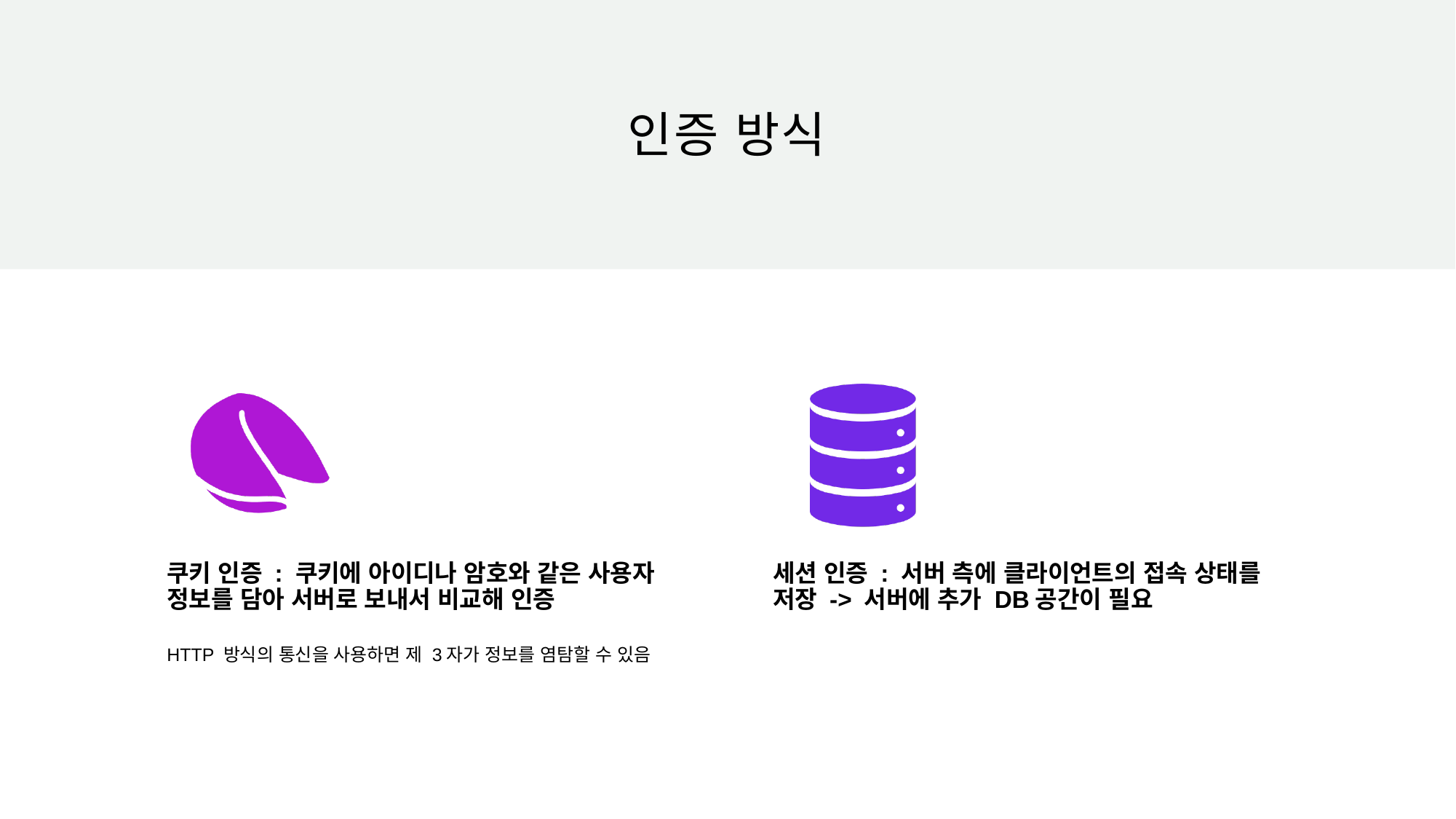

# 인증 방식

쿠키 인증 : 쿠키에 아이디나 암호와 같은 사용자 정보를 담아 서버로 보내서 비교해 인증
HTTP 방식의 통신을 사용하면 제 3자가 정보를 염탐할 수 있음
세션 인증 : 서버 측에 클라이언트의 접속 상태를 저장 -> 서버에 추가 DB공간이 필요